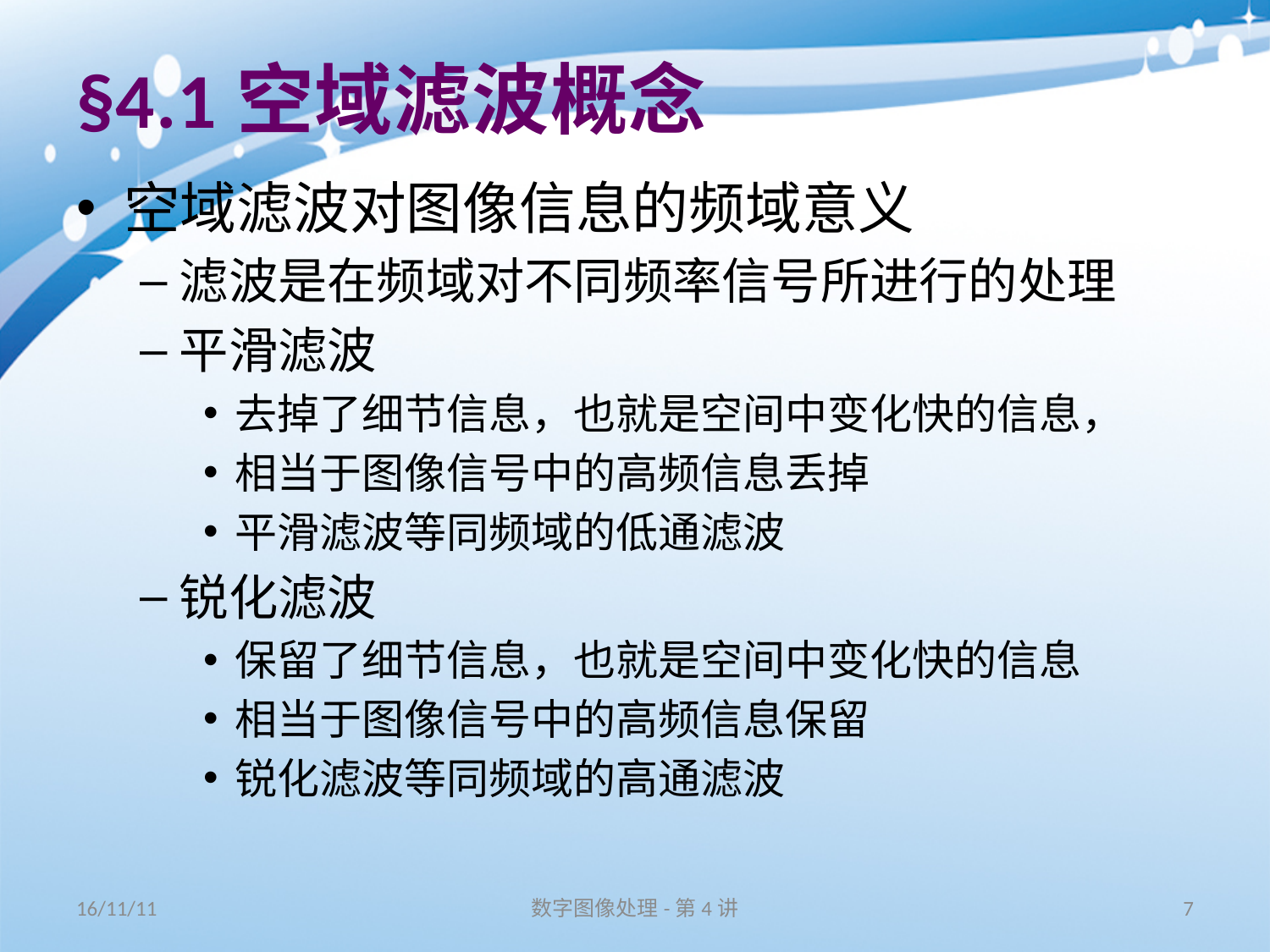

# §4.1空域滤波概念
空域滤波对图像信息的频域意义
滤波是在频域对不同频率信号所进行的处理
平滑滤波
去掉了细节信息，也就是空间中变化快的信息，
相当于图像信号中的高频信息丢掉
平滑滤波等同频域的低通滤波
锐化滤波
保留了细节信息，也就是空间中变化快的信息
相当于图像信号中的高频信息保留
锐化滤波等同频域的高通滤波

16/11/11
数字图像处理-第4讲
7